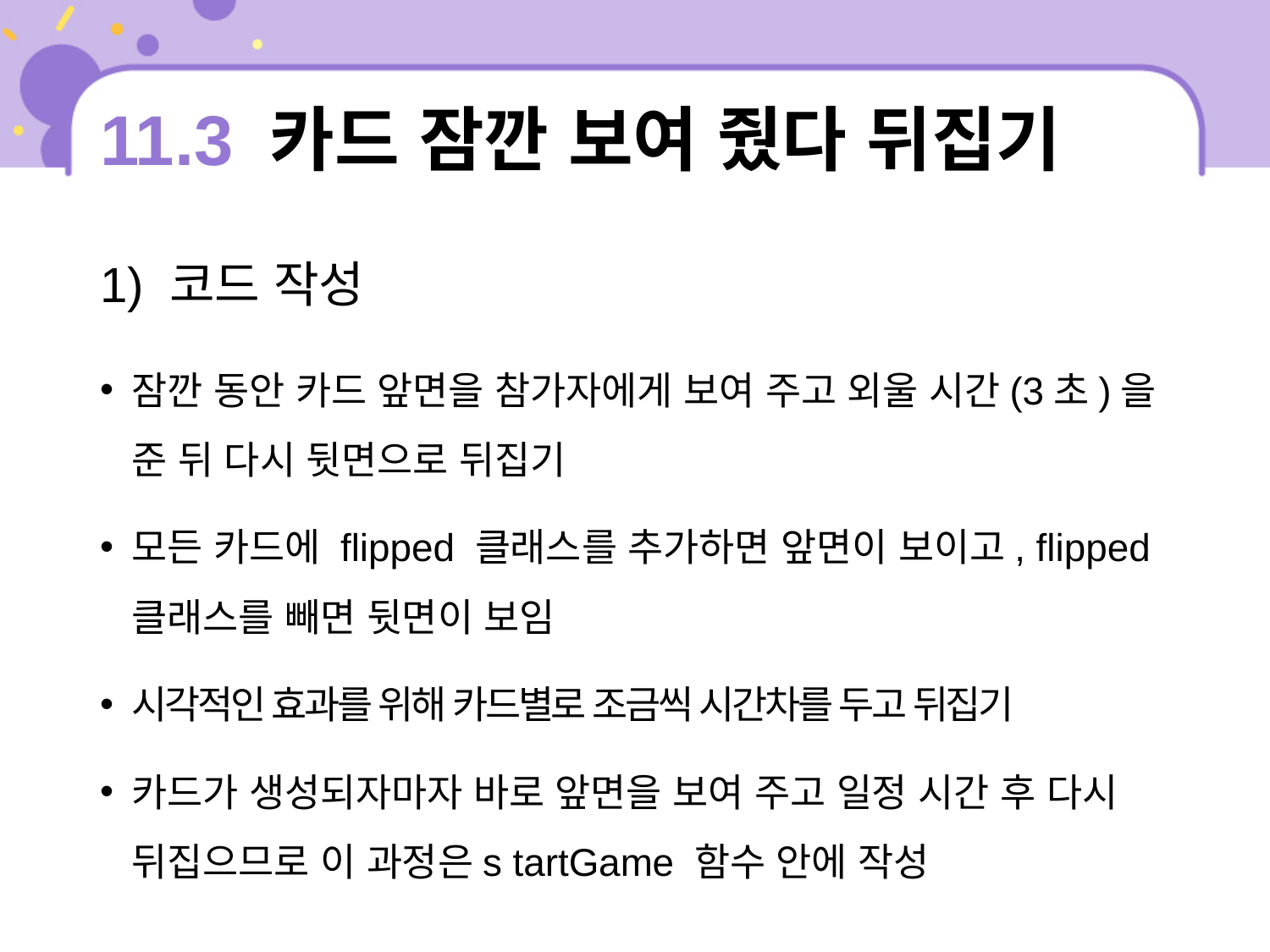

# 11.3 카드 잠깐 보여 줬다 뒤집기
1) 코드 작성
잠깐 동안 카드 앞면을 참가자에게 보여 주고 외울 시간(3초)을 준 뒤 다시 뒷면으로 뒤집기
모든 카드에 flipped 클래스를 추가하면 앞면이 보이고, flipped 클래스를 빼면 뒷면이 보임
시각적인 효과를 위해 카드별로 조금씩 시간차를 두고 뒤집기
카드가 생성되자마자 바로 앞면을 보여 주고 일정 시간 후 다시 뒤집으므로 이 과정은s tartGame 함수 안에 작성